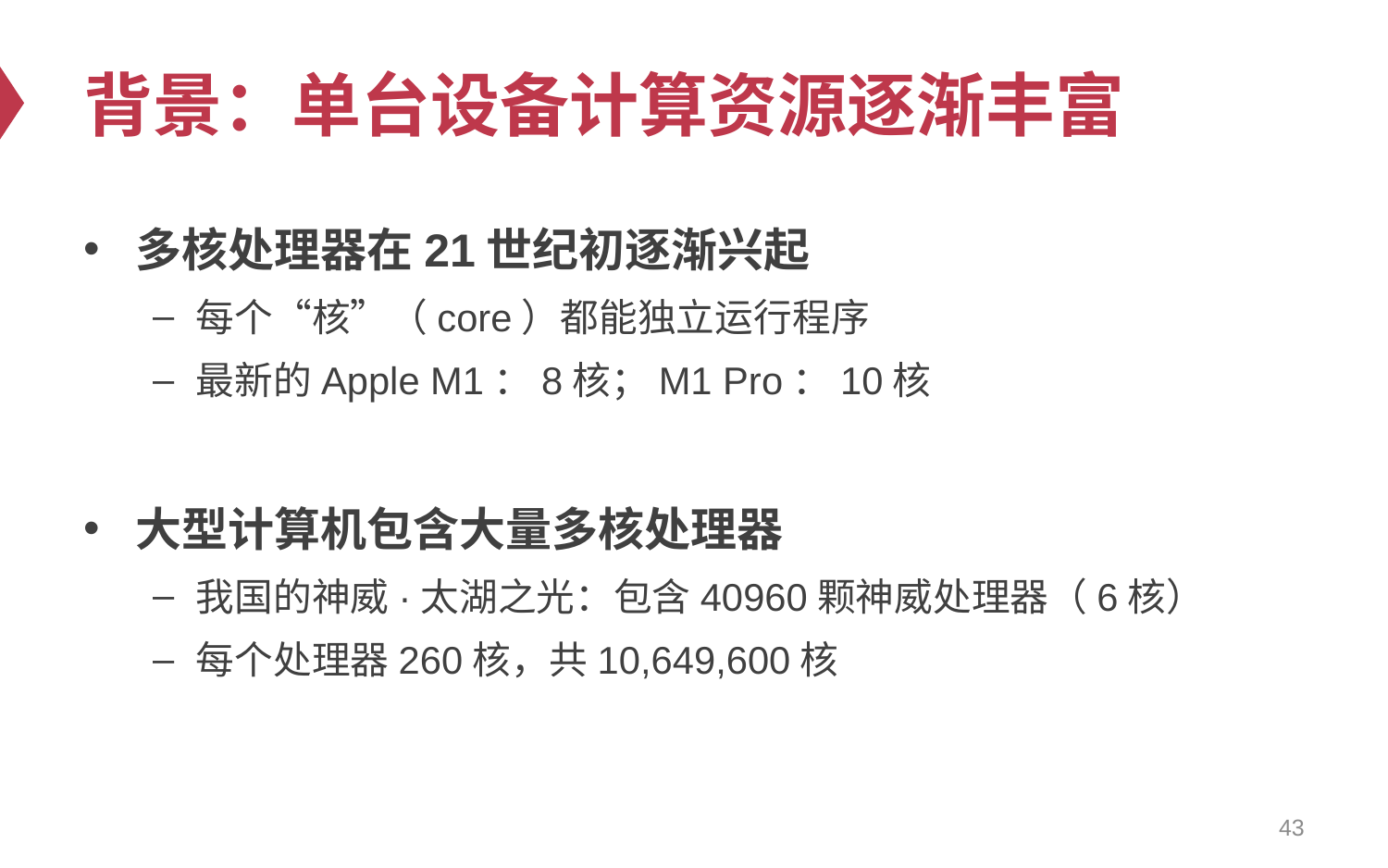

# 背景：单台设备计算资源逐渐丰富
多核处理器在21世纪初逐渐兴起
每个“核”（core）都能独立运行程序
最新的Apple M1：8核；M1 Pro：10核

大型计算机包含大量多核处理器
我国的神威·太湖之光：包含40960颗神威处理器（6核）
每个处理器260核，共10,649,600核
43